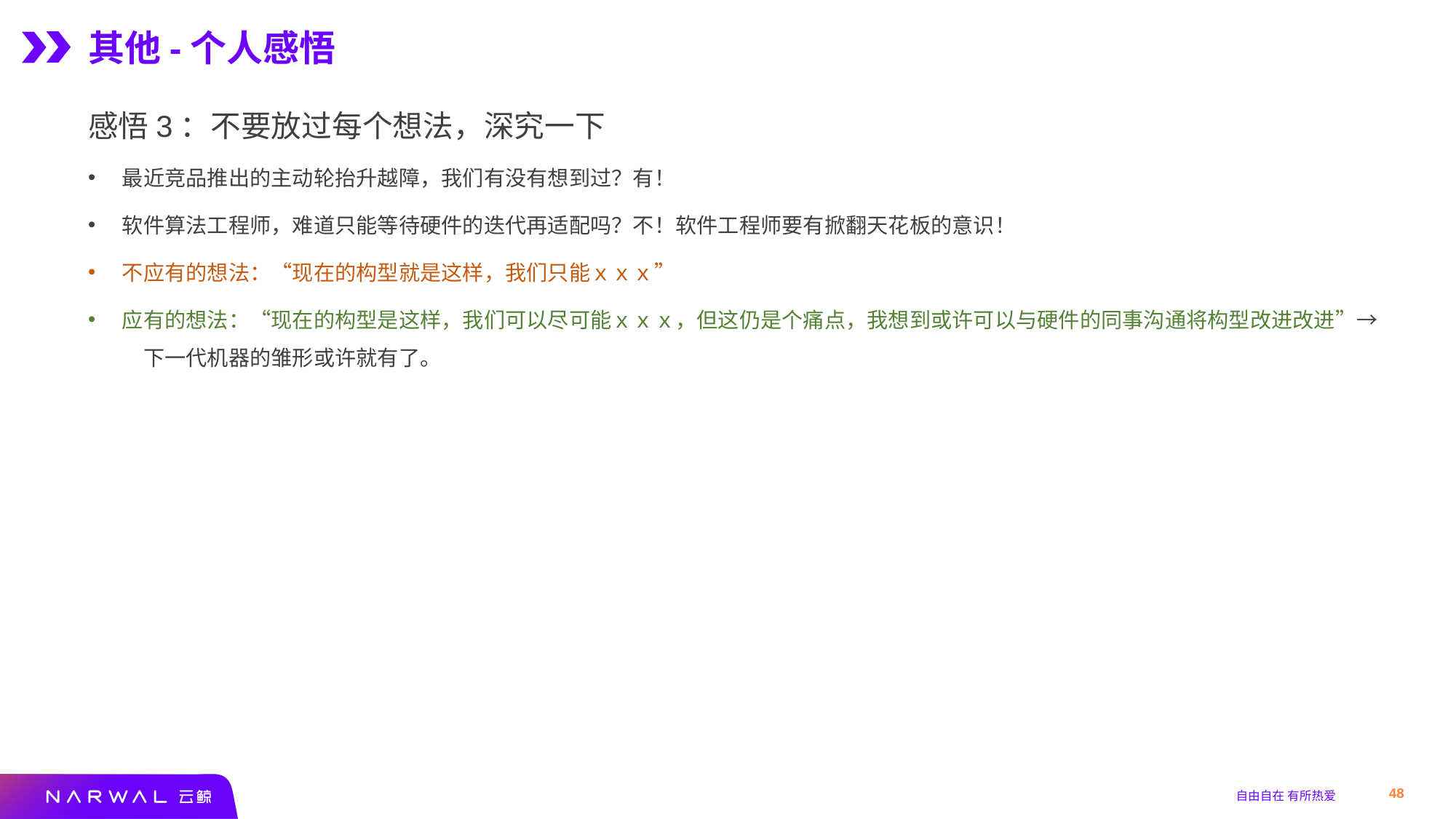

其他-个人感悟

感悟3：不要放过每个想法，深究一下
最近竞品推出的主动轮抬升越障，我们有没有想到过？有！
软件算法工程师，难道只能等待硬件的迭代再适配吗？不！软件工程师要有掀翻天花板的意识！
不应有的想法：“现在的构型就是这样，我们只能ｘｘｘ”
应有的想法：“现在的构型是这样，我们可以尽可能ｘｘｘ，但这仍是个痛点，我想到或许可以与硬件的同事沟通将构型改进改进”→　下一代机器的雏形或许就有了。